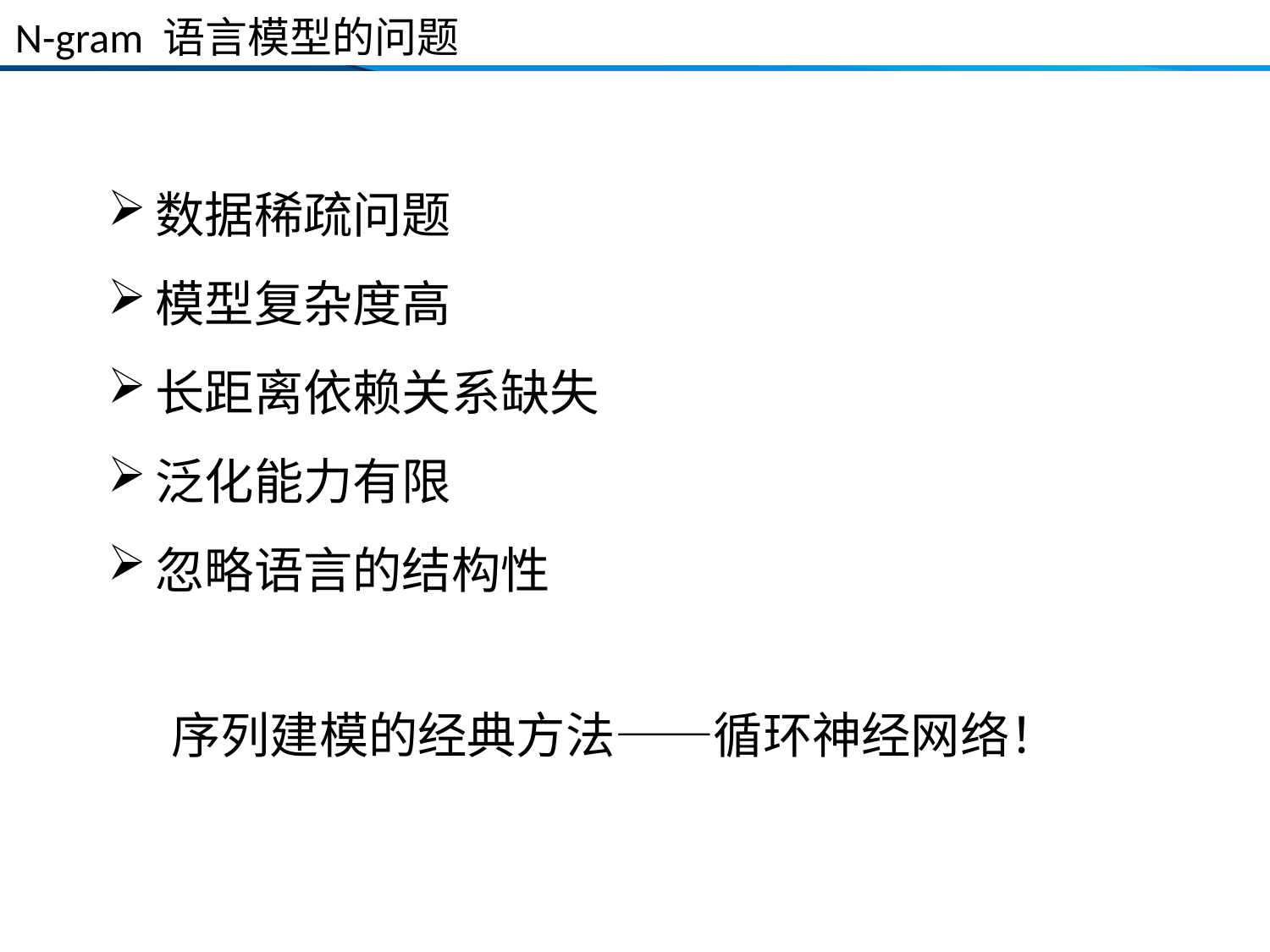

# N-gram 语言模型的问题
数据稀疏问题
模型复杂度高
长距离依赖关系缺失
泛化能力有限
忽略语言的结构性
序列建模的经典方法——循环神经网络！